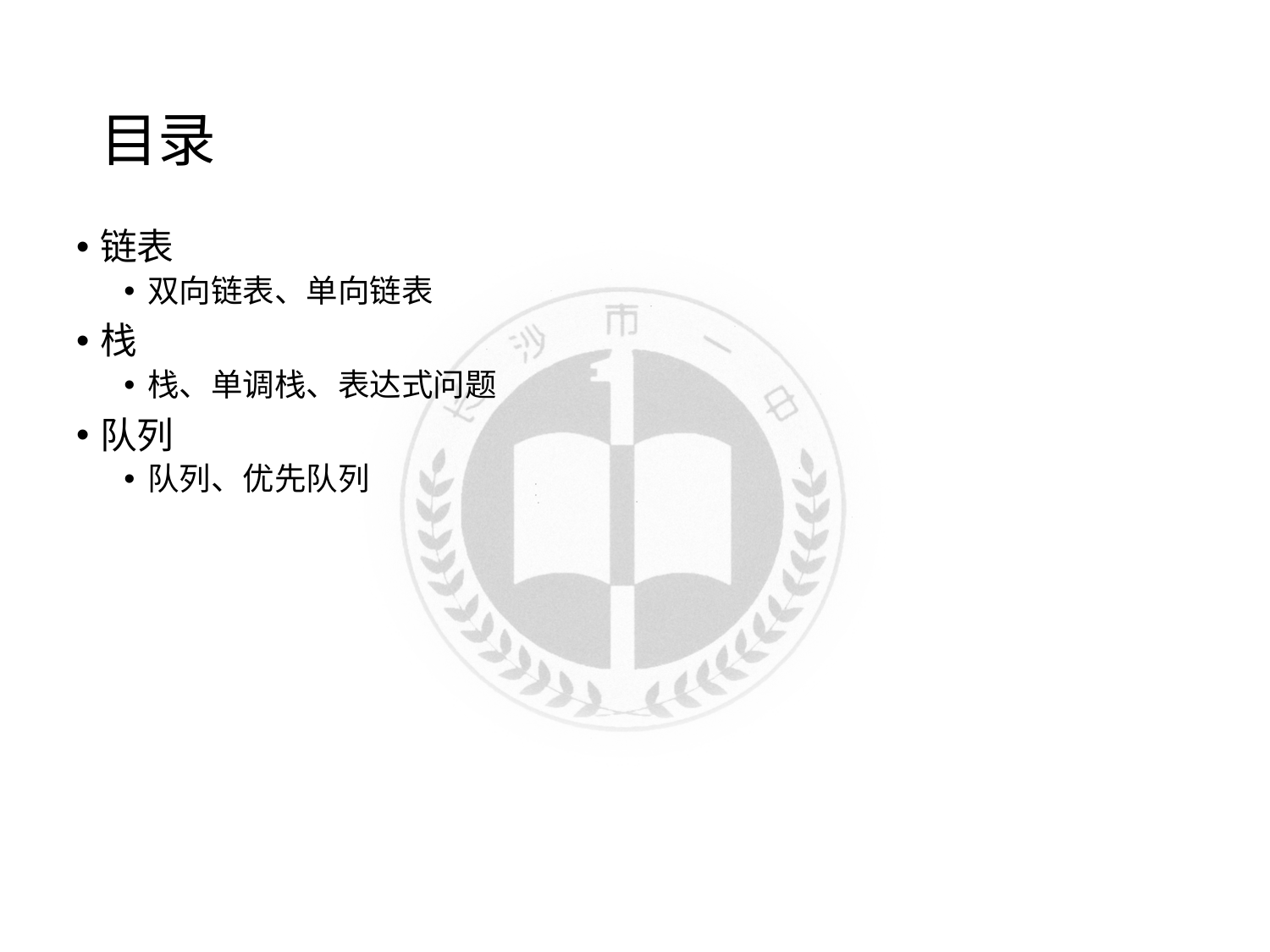

# 目录
链表
双向链表、单向链表
栈
栈、单调栈、表达式问题
队列
队列、优先队列